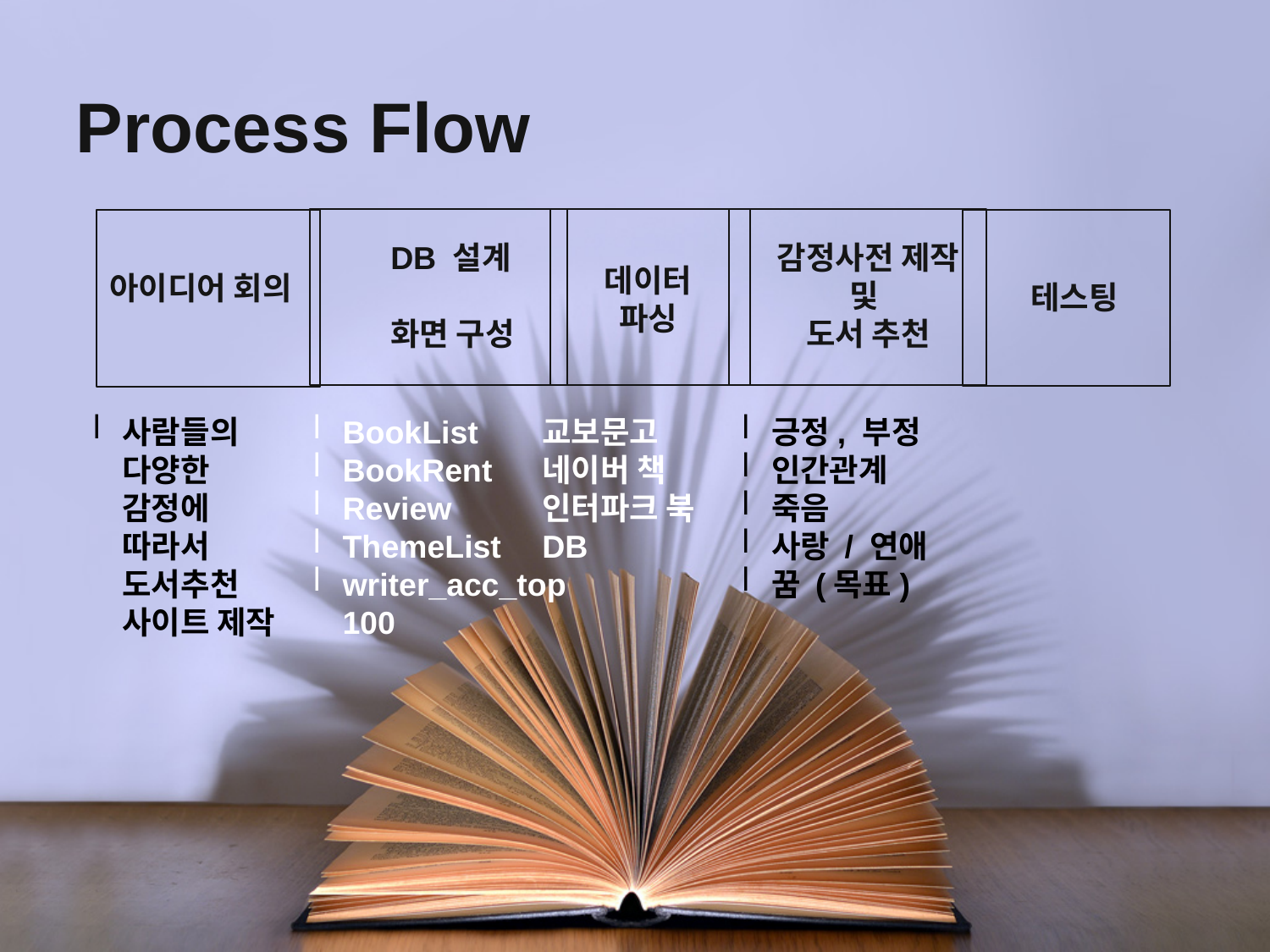

Process Flow

아이디어 회의

DB 설계

화면 구성
감정사전 제작
         및
   도서 추천
데이터
파싱

테스팅

사람들의 다양한 감정에 따라서 도서추천 사이트 제작

BookList
BookRent
Review
ThemeList
writer_acc_top100

교보문고
네이버 책
인터파크 북 DB

긍정, 부정
인간관계
죽음
사랑 / 연애
꿈 (목표)